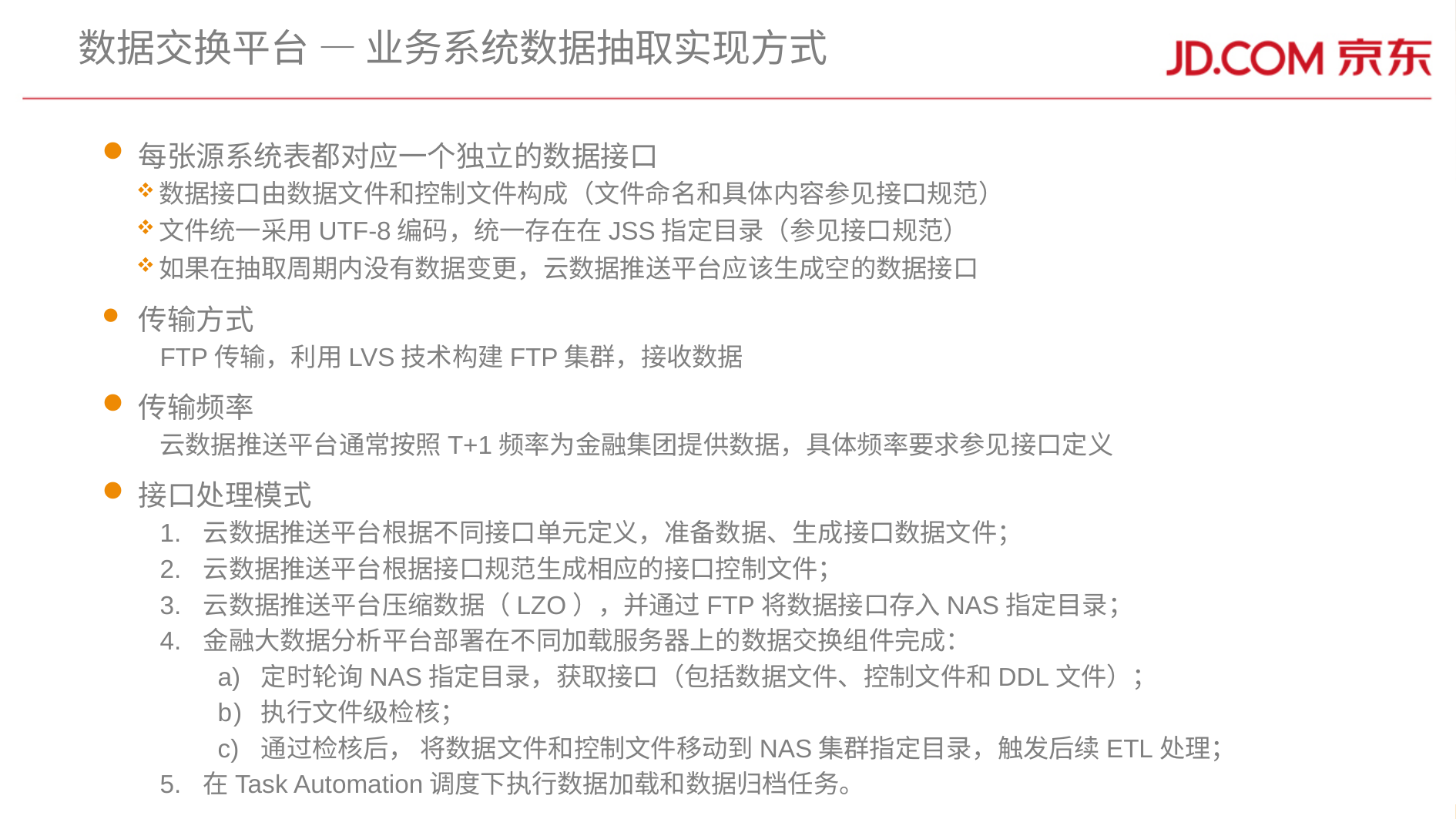

# 数据交换平台 — 业务系统数据抽取实现方式
每张源系统表都对应一个独立的数据接口
数据接口由数据文件和控制文件构成（文件命名和具体内容参见接口规范）
文件统一采用UTF-8编码，统一存在在JSS指定目录（参见接口规范）
如果在抽取周期内没有数据变更，云数据推送平台应该生成空的数据接口
传输方式
FTP传输，利用LVS技术构建FTP集群，接收数据
传输频率
云数据推送平台通常按照T+1频率为金融集团提供数据，具体频率要求参见接口定义
接口处理模式
云数据推送平台根据不同接口单元定义，准备数据、生成接口数据文件；
云数据推送平台根据接口规范生成相应的接口控制文件；
云数据推送平台压缩数据（LZO），并通过FTP将数据接口存入NAS指定目录；
金融大数据分析平台部署在不同加载服务器上的数据交换组件完成：
定时轮询NAS指定目录，获取接口（包括数据文件、控制文件和DDL文件）；
执行文件级检核；
通过检核后， 将数据文件和控制文件移动到NAS集群指定目录，触发后续ETL处理；
在Task Automation调度下执行数据加载和数据归档任务。